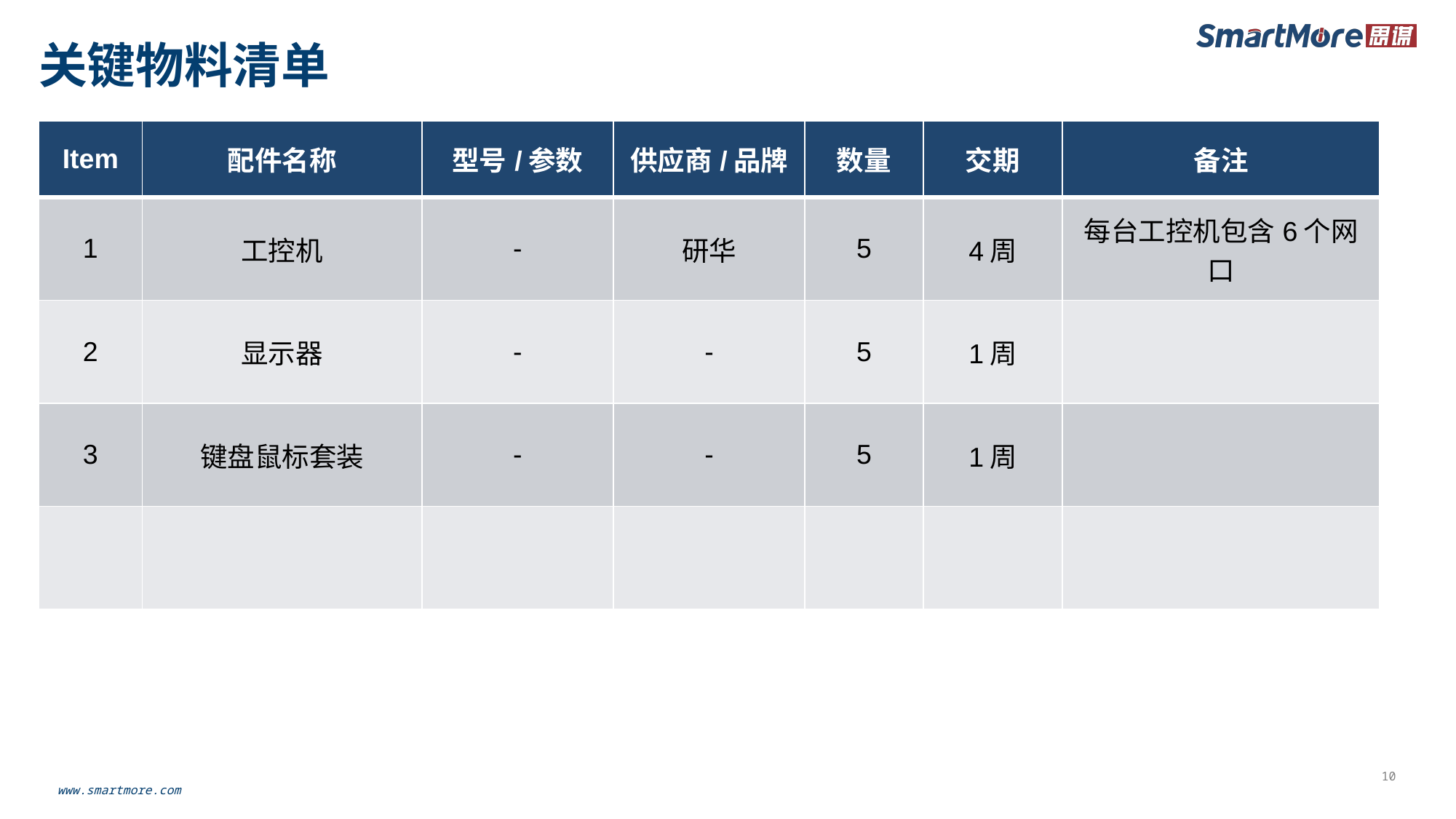

# 关键物料清单
| Item | 配件名称 | 型号/参数 | 供应商/品牌 | 数量 | 交期 | 备注 |
| --- | --- | --- | --- | --- | --- | --- |
| 1 | 工控机 | - | 研华 | 5 | 4周 | 每台工控机包含6个网口 |
| 2 | 显示器 | - | - | 5 | 1周 |  |
| 3 | 键盘鼠标套装 | - | - | 5 | 1周 |  |
|  |  |  |  |  |  |  |